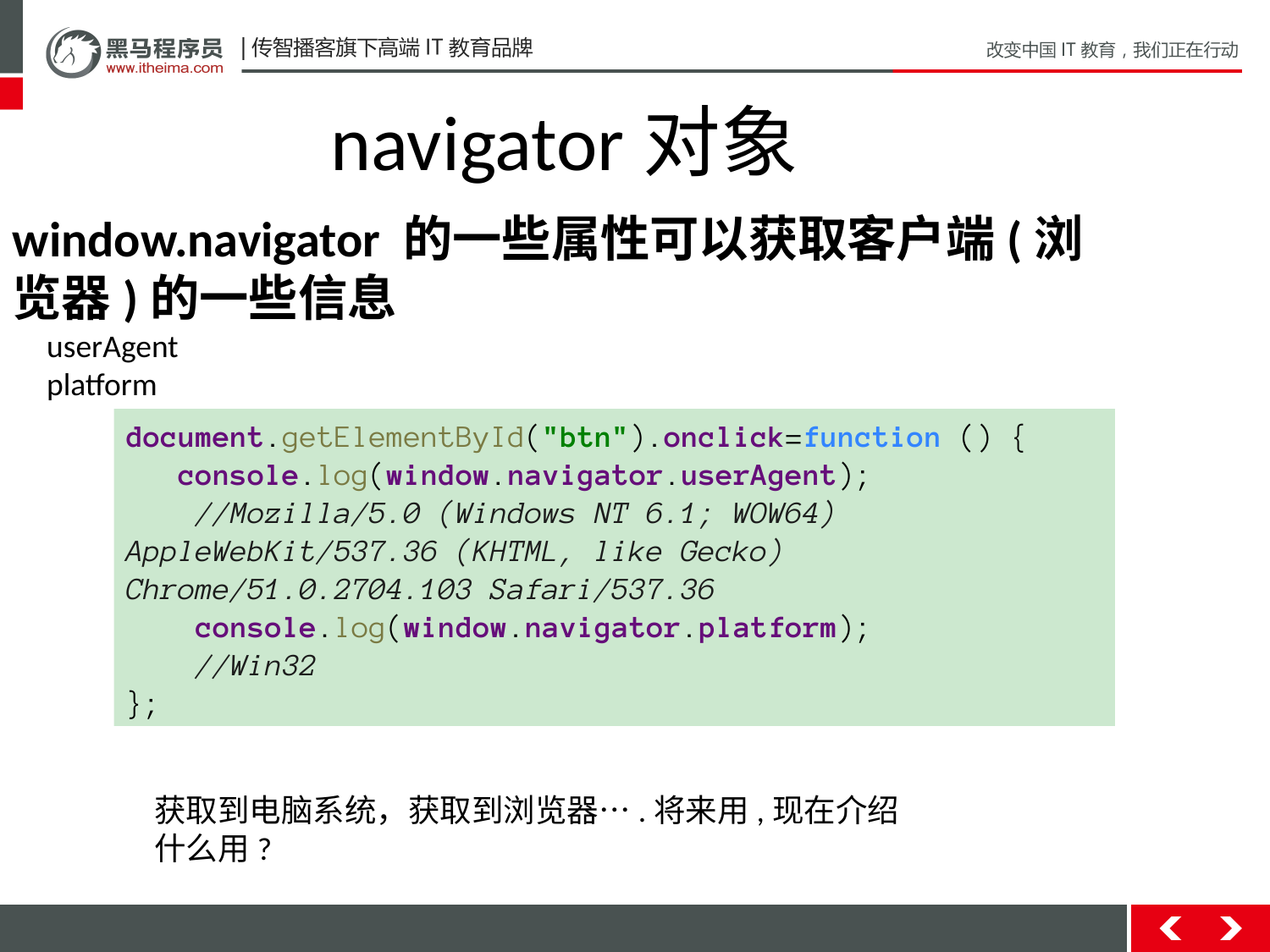

navigator对象
window.navigator 的一些属性可以获取客户端(浏览器)的一些信息
userAgent
platform
document.getElementById("btn").onclick=function () {
   console.log(window.navigator.userAgent);
    //Mozilla/5.0 (Windows NT 6.1; WOW64) AppleWebKit/537.36 (KHTML, like Gecko) Chrome/51.0.2704.103 Safari/537.36
    console.log(window.navigator.platform);
    //Win32
};
获取到电脑系统，获取到浏览器….将来用,现在介绍
什么用?